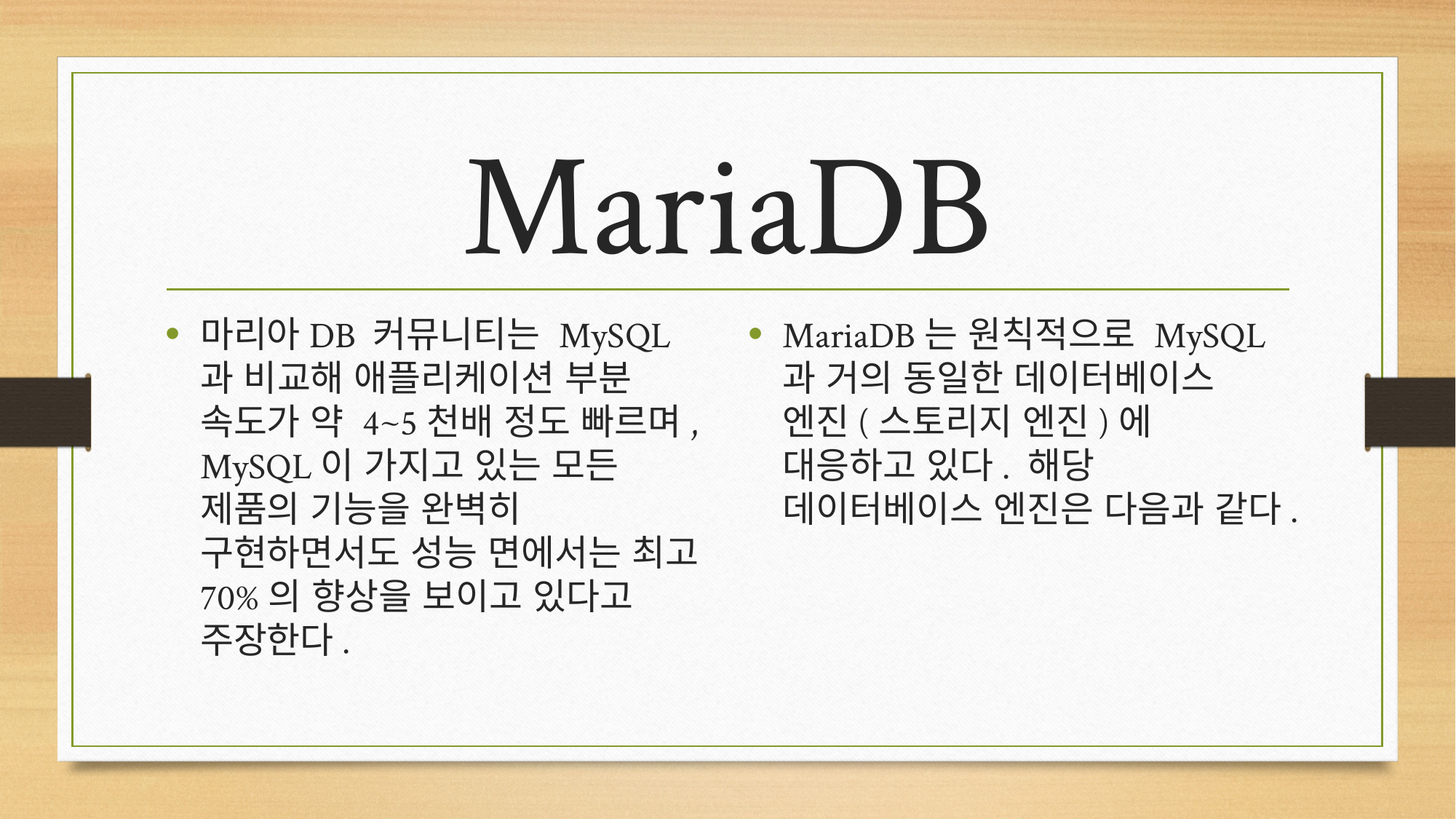

# MariaDB
마리아DB 커뮤니티는 MySQL과 비교해 애플리케이션 부분 속도가 약 4~5천배 정도 빠르며, MySQL이 가지고 있는 모든 제품의 기능을 완벽히 구현하면서도 성능 면에서는 최고 70%의 향상을 보이고 있다고 주장한다.
MariaDB는 원칙적으로 MySQL과 거의 동일한 데이터베이스 엔진(스토리지 엔진)에 대응하고 있다. 해당 데이터베이스 엔진은 다음과 같다.